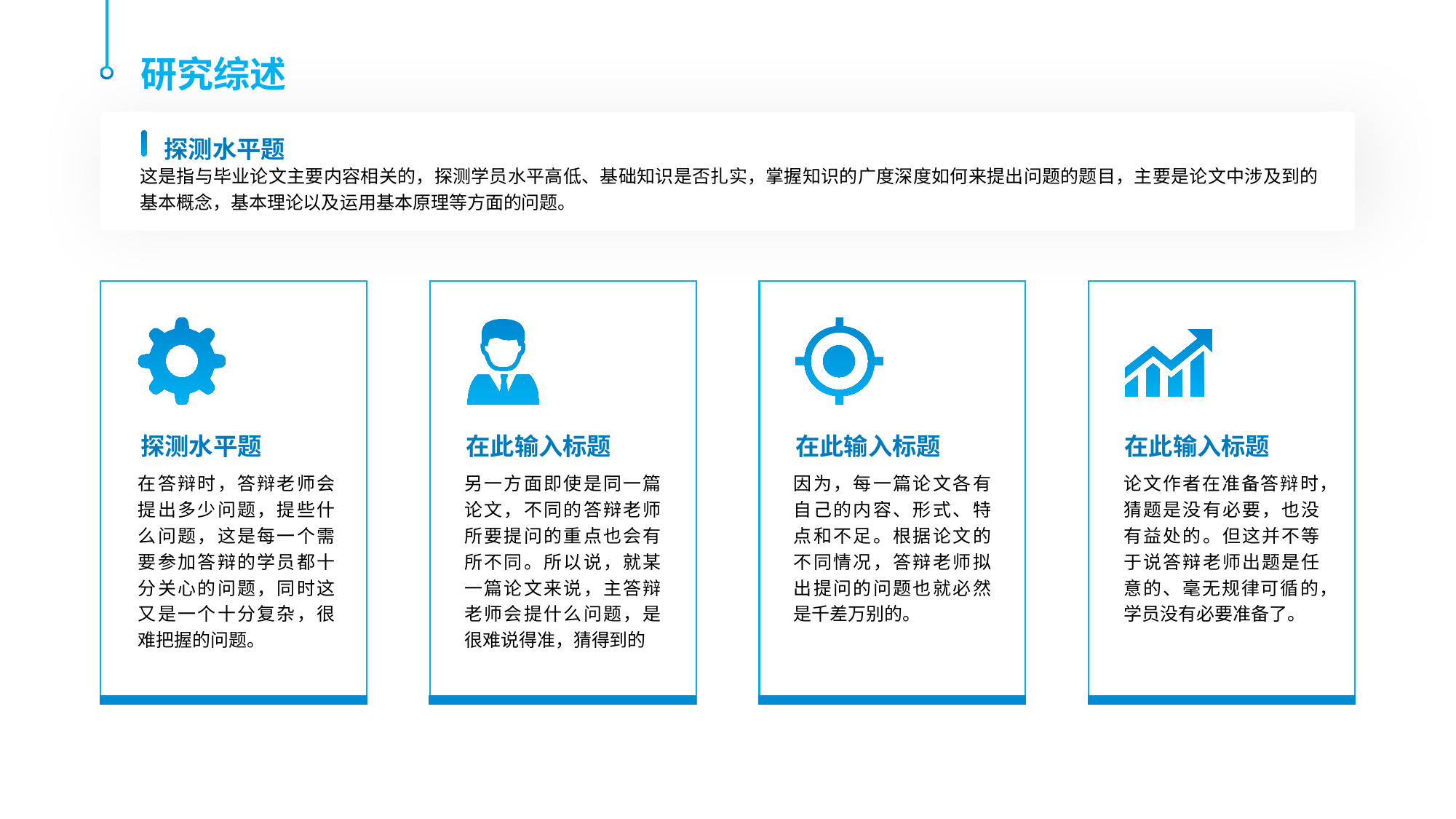

研究综述

探测水平题

这是指与毕业论文主要内容相关的，探测学员水平高低、基础知识是否扎实，掌握知识的广度深度如何来提出问题的题目，主要是论文中涉及到的基本概念，基本理论以及运用基本原理等方面的问题。

探测水平题
在此输入标题
在此输入标题
在此输入标题
在答辩时，答辩老师会提出多少问题，提些什么问题，这是每一个需要参加答辩的学员都十分关心的问题，同时这又是一个十分复杂，很难把握的问题。
另一方面即使是同一篇论文，不同的答辩老师所要提问的重点也会有所不同。所以说，就某一篇论文来说，主答辩老师会提什么问题，是很难说得准，猜得到的
因为，每一篇论文各有自己的内容、形式、特点和不足。根据论文的不同情况，答辩老师拟出提问的问题也就必然是千差万别的。
论文作者在准备答辩时，猜题是没有必要，也没有益处的。但这并不等于说答辩老师出题是任意的、毫无规律可循的，学员没有必要准备了。